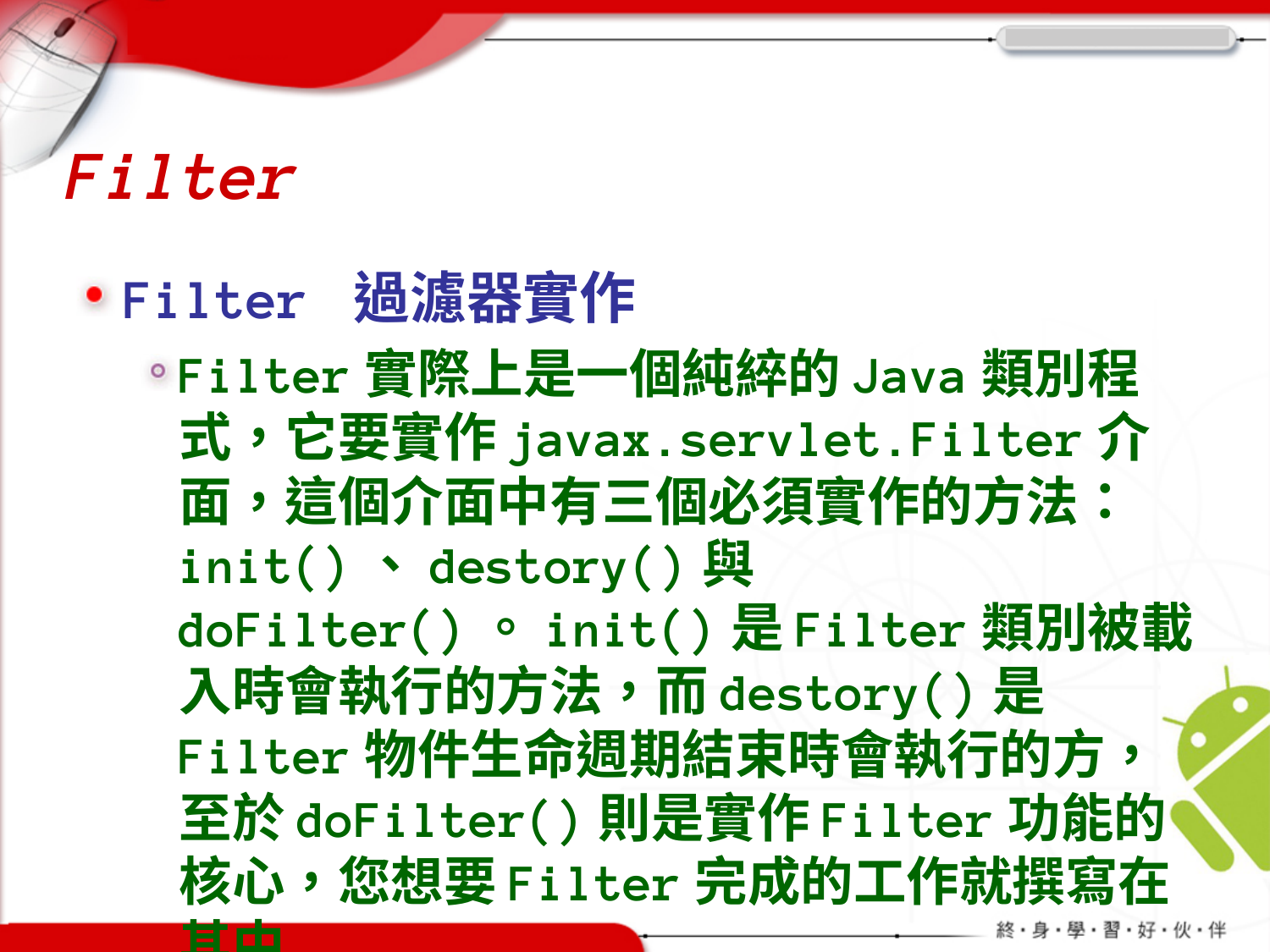

# Filter
Filter 過濾器實作
Filter實際上是一個純綷的Java類別程式，它要實作javax.servlet.Filter介面，這個介面中有三個必須實作的方法：init()、destory()與doFilter()。init()是Filter類別被載入時會執行的方法，而destory()是 Filter物件生命週期結束時會執行的方，至於doFilter()則是實作Filter功能的核心，您想要Filter完成的工作就撰寫在其中